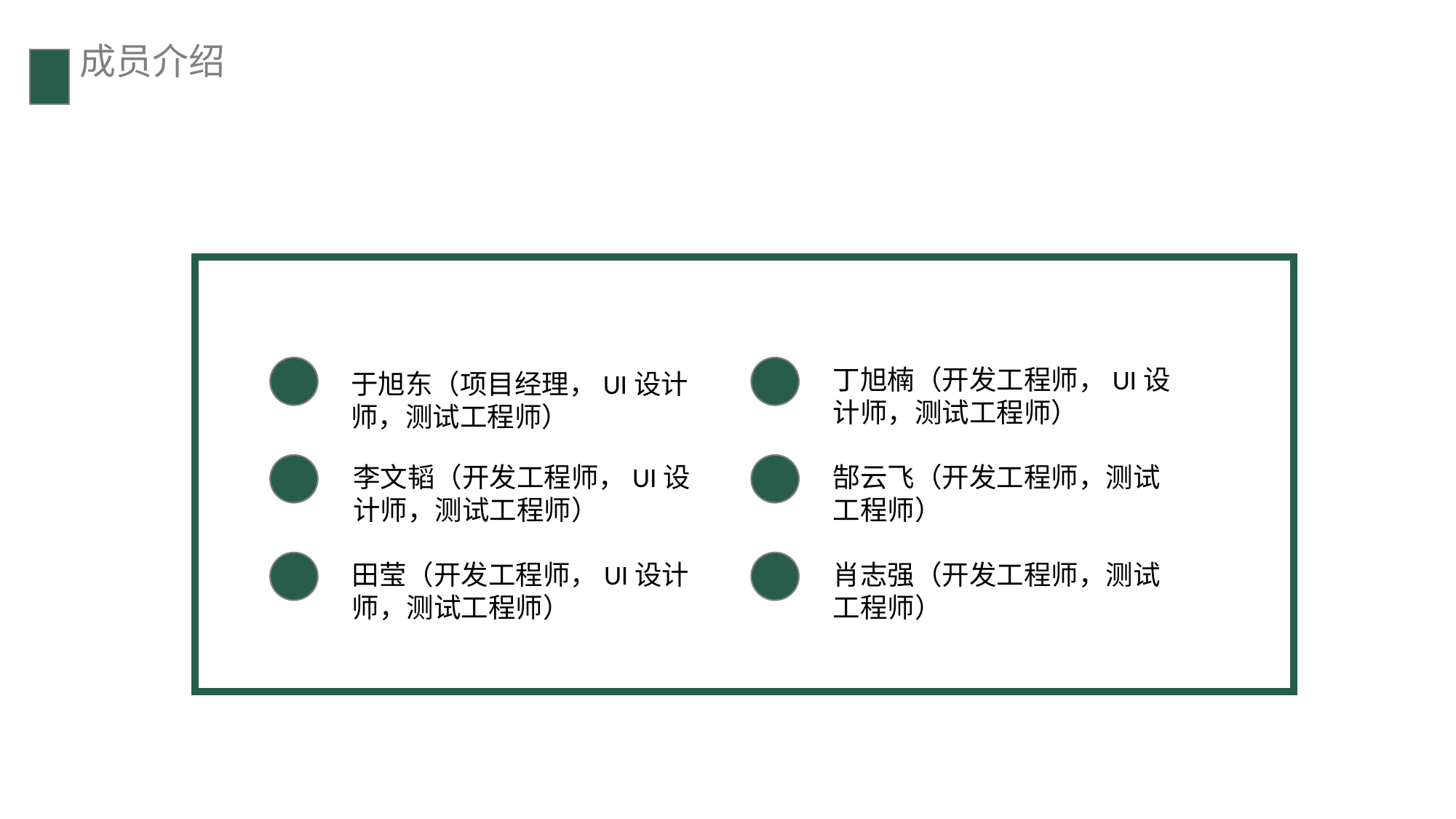

成员介绍

丁旭楠（开发工程师，UI设计师，测试工程师）
于旭东（项目经理，UI设计师，测试工程师）

李文韬（开发工程师，UI设计师，测试工程师）
郜云飞（开发工程师，测试工程师）

田莹（开发工程师，UI设计师，测试工程师）
肖志强（开发工程师，测试工程师）